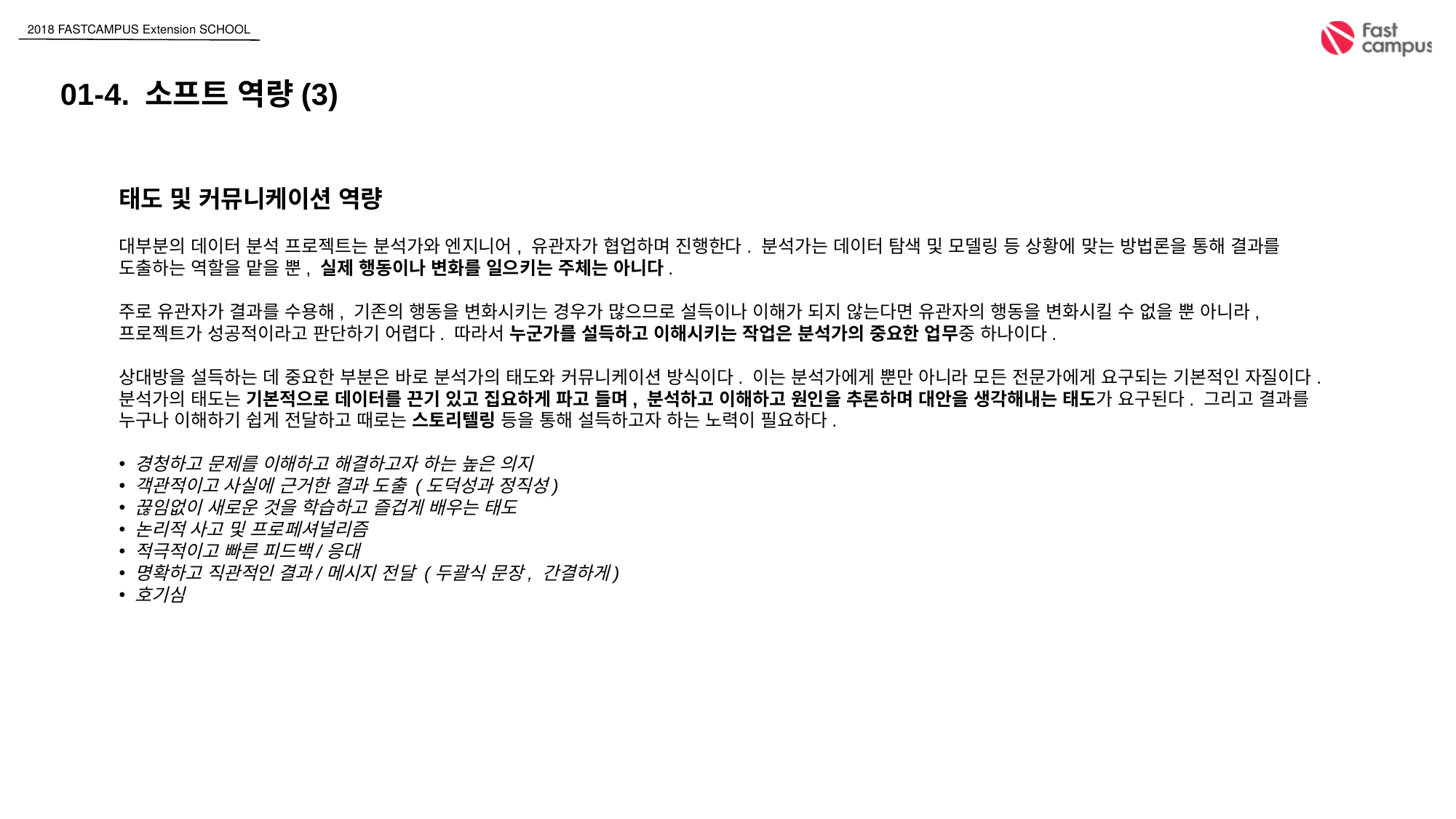

01-4. 소프트 역량(3)
태도 및 커뮤니케이션 역량

대부분의 데이터 분석 프로젝트는 분석가와 엔지니어, 유관자가 협업하며 진행한다. 분석가는 데이터 탐색 및 모델링 등 상황에 맞는 방법론을 통해 결과를 도출하는 역할을 맡을 뿐, 실제 행동이나 변화를 일으키는 주체는 아니다.

주로 유관자가 결과를 수용해, 기존의 행동을 변화시키는 경우가 많으므로 설득이나 이해가 되지 않는다면 유관자의 행동을 변화시킬 수 없을 뿐 아니라, 프로젝트가 성공적이라고 판단하기 어렵다. 따라서 누군가를 설득하고 이해시키는 작업은 분석가의 중요한 업무중 하나이다.

상대방을 설득하는 데 중요한 부분은 바로 분석가의 태도와 커뮤니케이션 방식이다. 이는 분석가에게 뿐만 아니라 모든 전문가에게 요구되는 기본적인 자질이다. 분석가의 태도는 기본적으로 데이터를 끈기 있고 집요하게 파고 들며, 분석하고 이해하고 원인을 추론하며 대안을 생각해내는 태도가 요구된다. 그리고 결과를 누구나 이해하기 쉽게 전달하고 때로는 스토리텔링 등을 통해 설득하고자 하는 노력이 필요하다.

 경청하고 문제를 이해하고 해결하고자 하는 높은 의지
 객관적이고 사실에 근거한 결과 도출 (도덕성과 정직성)
 끊임없이 새로운 것을 학습하고 즐겁게 배우는 태도
 논리적 사고 및 프로페셔널리즘
 적극적이고 빠른 피드백/응대
 명확하고 직관적인 결과/메시지 전달 (두괄식 문장, 간결하게)
 호기심